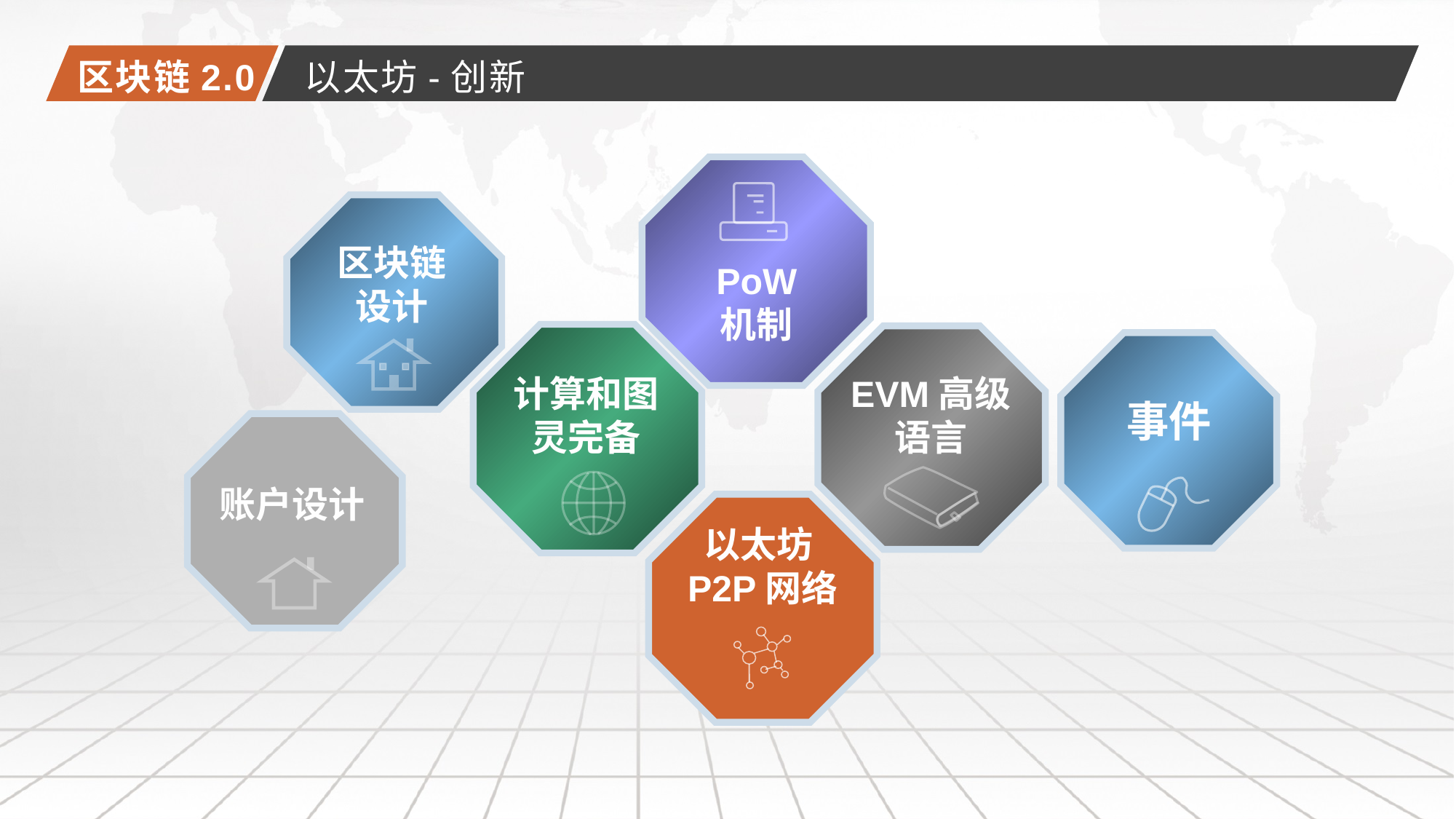

区块链2.0
以太坊-创新

区块链
设计

PoW
机制

计算和图灵完备
EVM高级语言
事件

账户设计

以太坊P2P网络